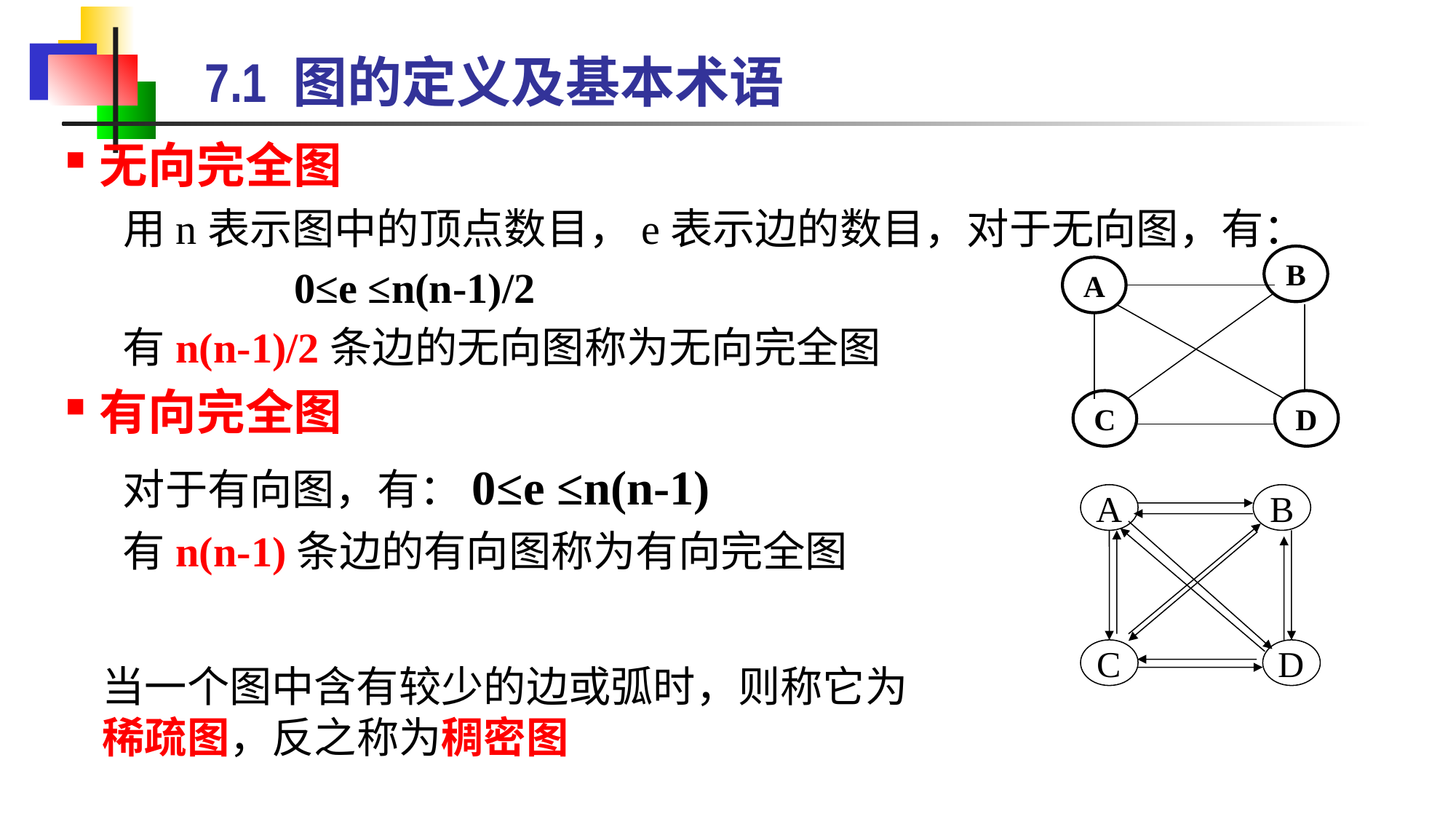

# 7.1 图的定义及基本术语
无向完全图
      用n表示图中的顶点数目，e表示边的数目，对于无向图，有：
		 0≤e ≤n(n-1)/2
     有n(n-1)/2条边的无向图称为无向完全图
有向完全图
        对于有向图，有：0≤e ≤n(n-1)
     有n(n-1)条边的有向图称为有向完全图

B
A
C
D
A
B

C
D

当一个图中含有较少的边或弧时，则称它为
稀疏图，反之称为稠密图